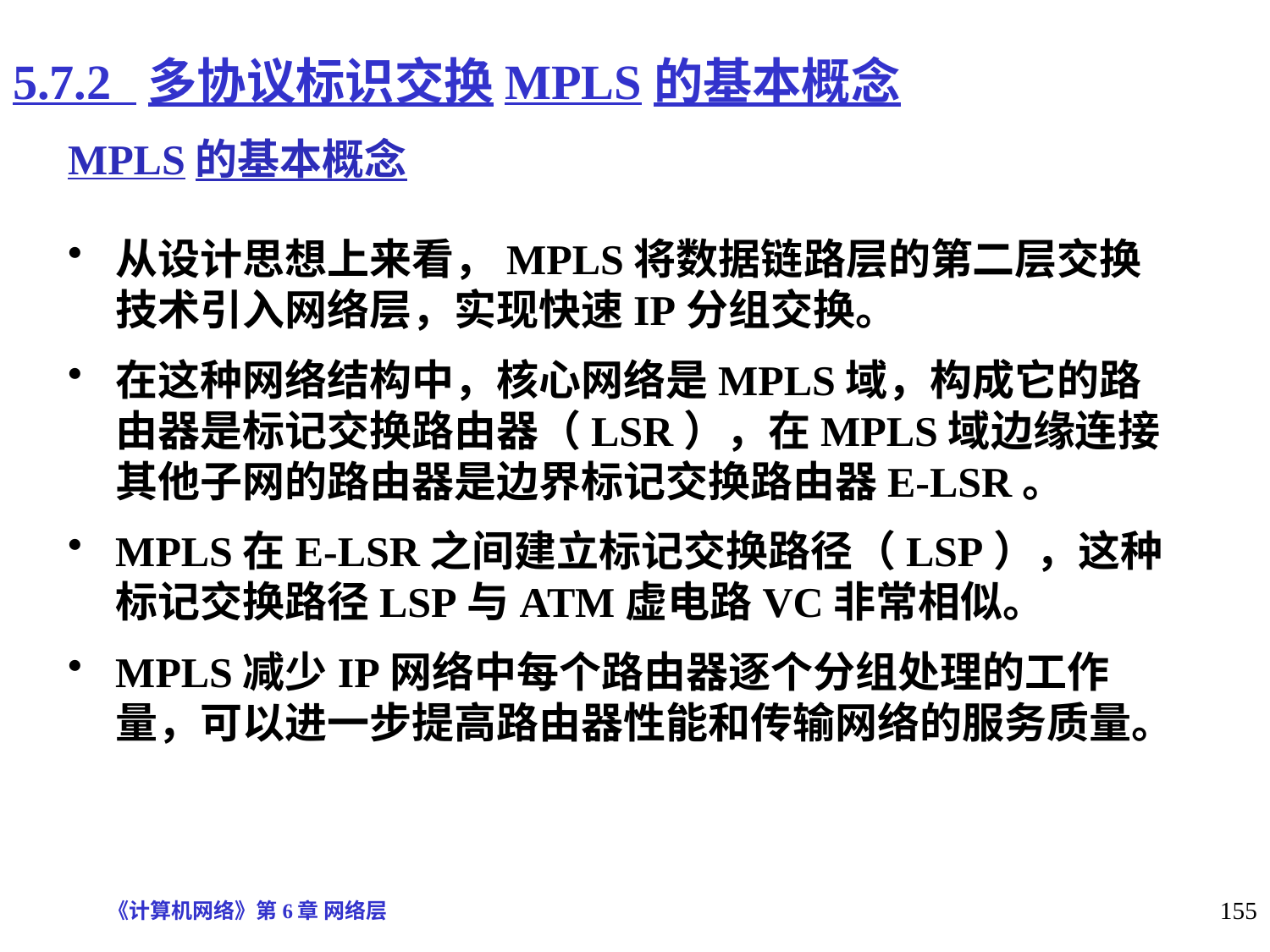

# 5.7.2  多协议标识交换MPLS的基本概念
MPLS的基本概念

从设计思想上来看，MPLS将数据链路层的第二层交换技术引入网络层，实现快速IP分组交换。
在这种网络结构中，核心网络是MPLS域，构成它的路由器是标记交换路由器（LSR），在MPLS域边缘连接其他子网的路由器是边界标记交换路由器E-LSR。
MPLS在E-LSR之间建立标记交换路径（LSP），这种标记交换路径LSP与ATM虚电路VC非常相似。
MPLS减少IP网络中每个路由器逐个分组处理的工作量，可以进一步提高路由器性能和传输网络的服务质量。

《计算机网络》第6章 网络层
155